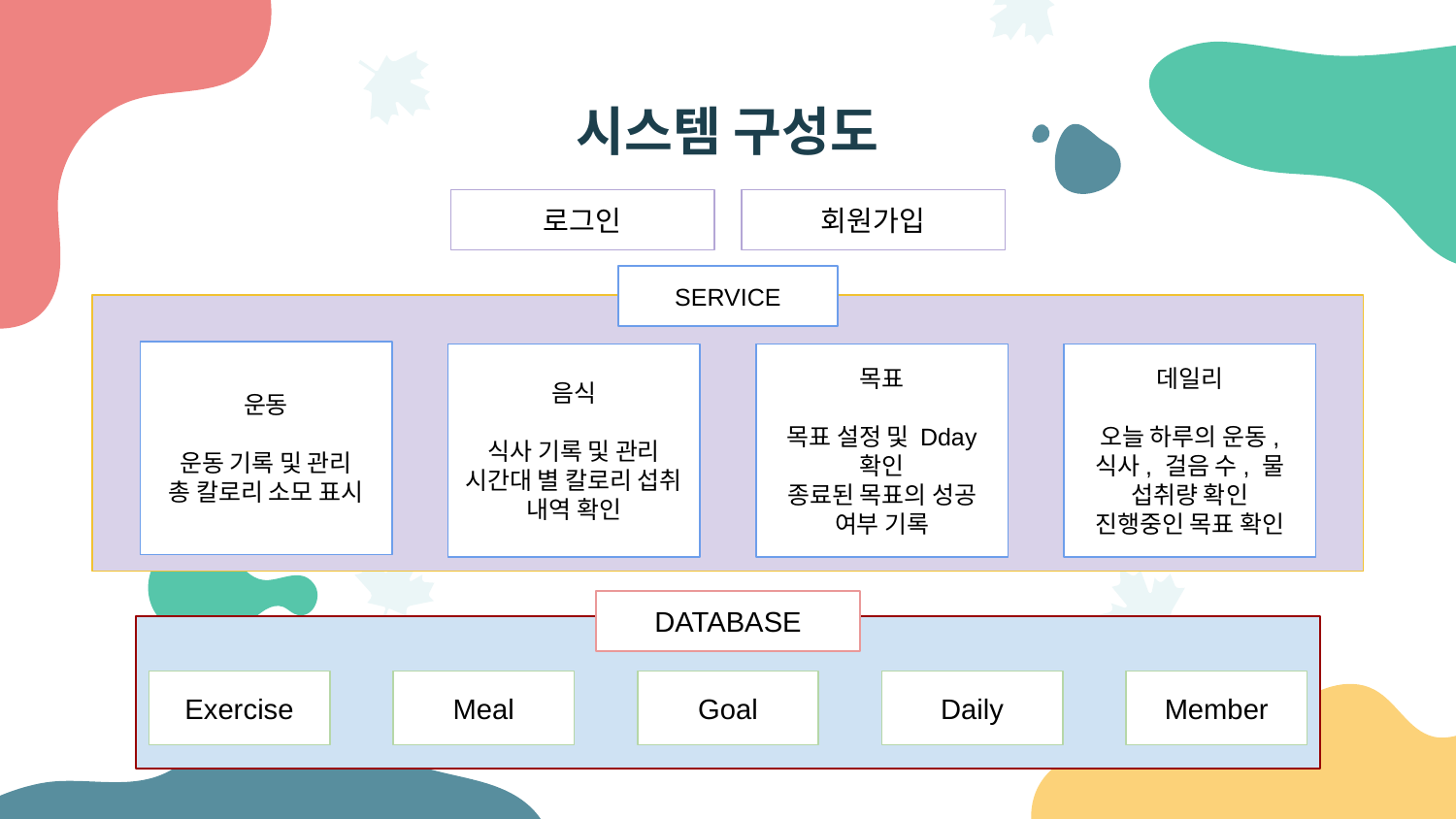

# 시스템 구성도

로그인
회원가입
SERVICE

운동

운동 기록 및 관리
총 칼로리 소모 표시
음식

식사 기록 및 관리
시간대 별 칼로리 섭취 내역 확인
목표

목표 설정 및 Dday 확인
종료된 목표의 성공 여부 기록
데일리

오늘 하루의 운동, 식사, 걸음 수, 물 섭취량 확인
진행중인 목표 확인

DATABASE

Exercise
Meal
Goal
Daily
Member